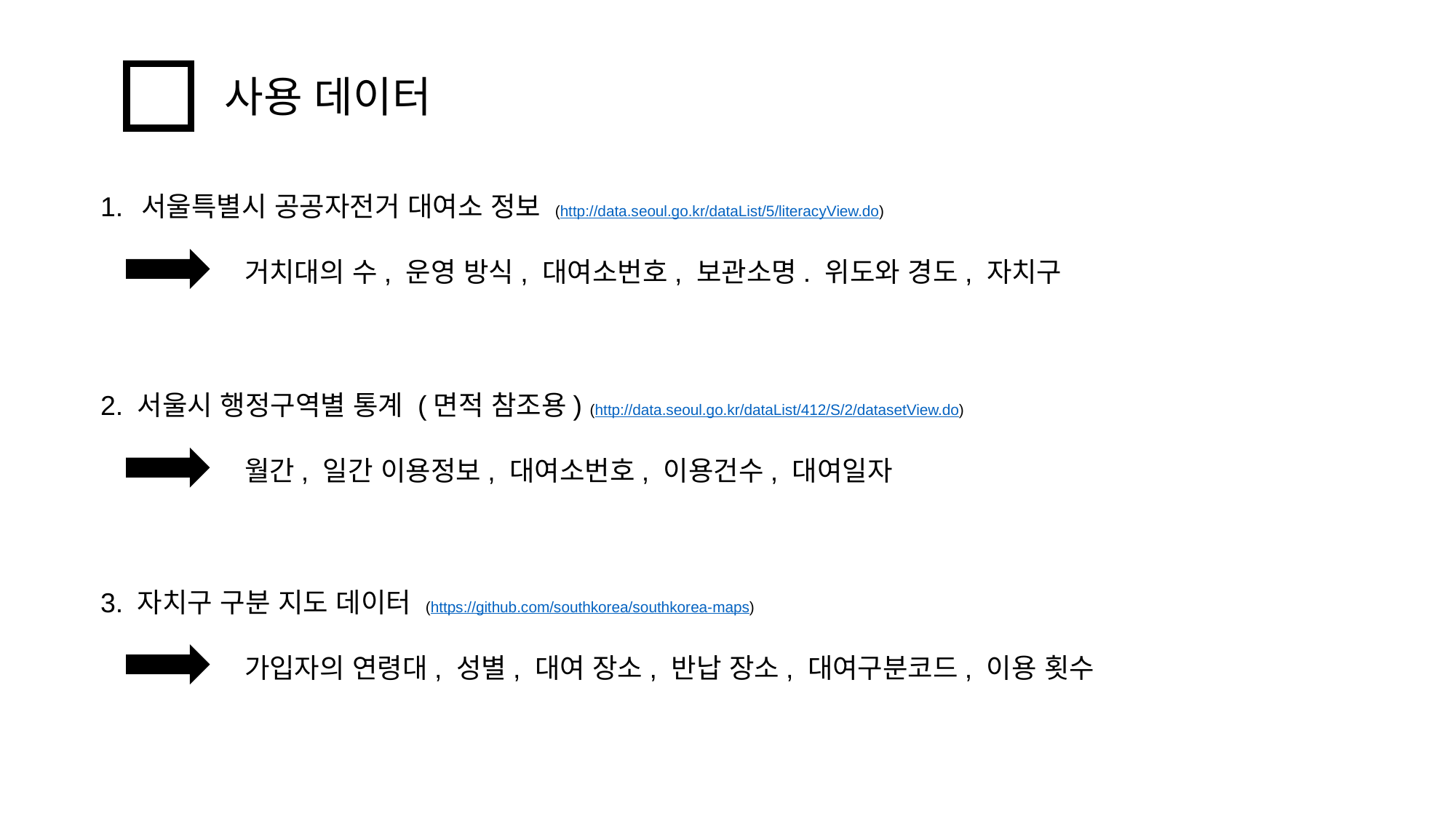

사용 데이터
서울특별시 공공자전거 대여소 정보 (http://data.seoul.go.kr/dataList/5/literacyView.do)

                  거치대의 수, 운영 방식, 대여소번호, 보관소명. 위도와 경도, 자치구

2. 서울시 행정구역별 통계 (면적 참조용) (http://data.seoul.go.kr/dataList/412/S/2/datasetView.do)

                  월간, 일간 이용정보, 대여소번호, 이용건수, 대여일자

3. 자치구 구분 지도 데이터 (https://github.com/southkorea/southkorea-maps)

                  가입자의 연령대, 성별, 대여 장소, 반납 장소, 대여구분코드, 이용 횟수